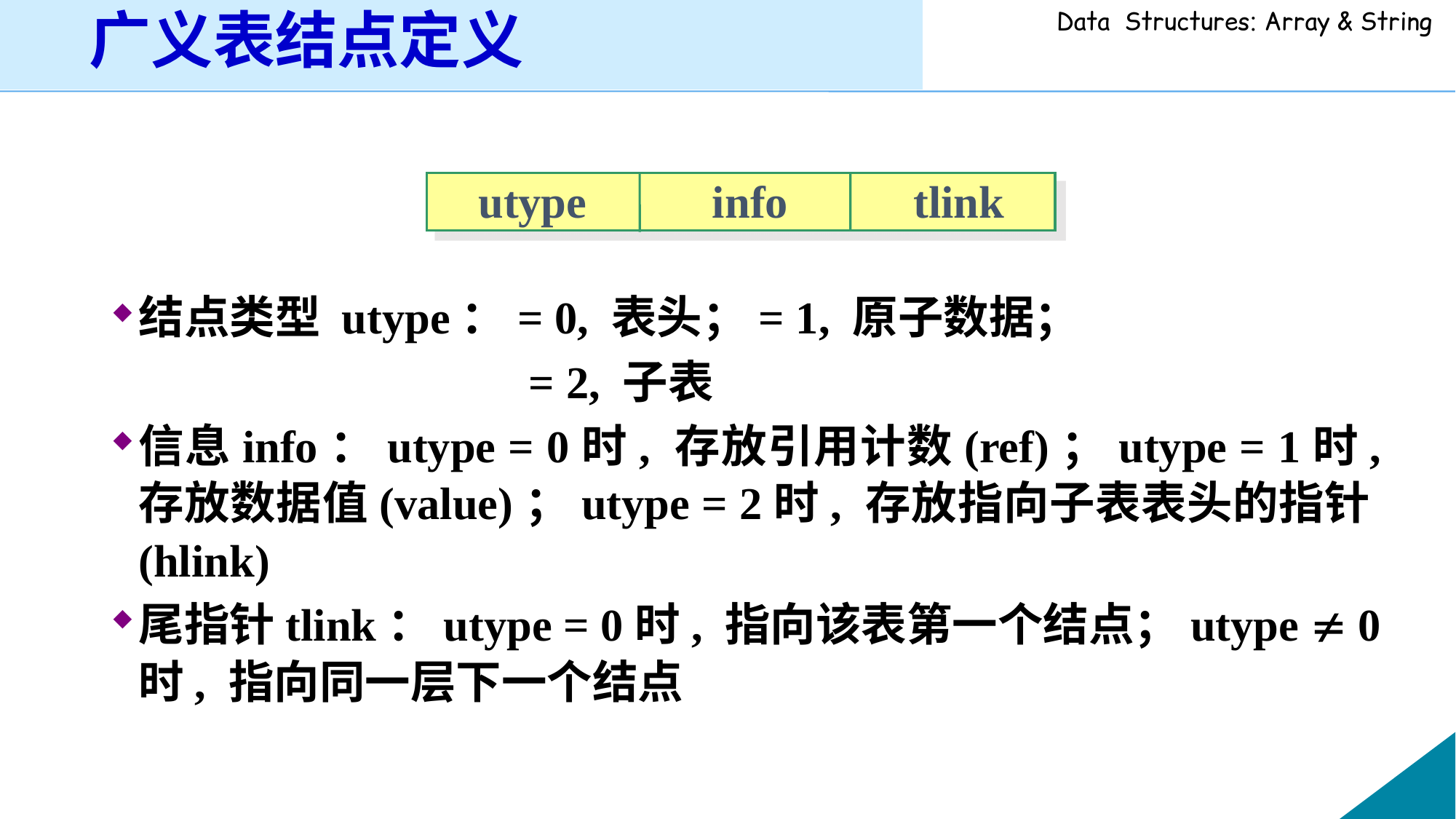

# 广义表结点定义
utype           info           tlink

结点类型 utype：= 0, 表头；= 1, 原子数据；
			               = 2, 子表
信息info：utype = 0时, 存放引用计数(ref)；utype = 1时, 存放数据值(value)；utype = 2时, 存放指向子表表头的指针(hlink)
尾指针tlink：utype = 0时, 指向该表第一个结点；utype ≠ 0时, 指向同一层下一个结点